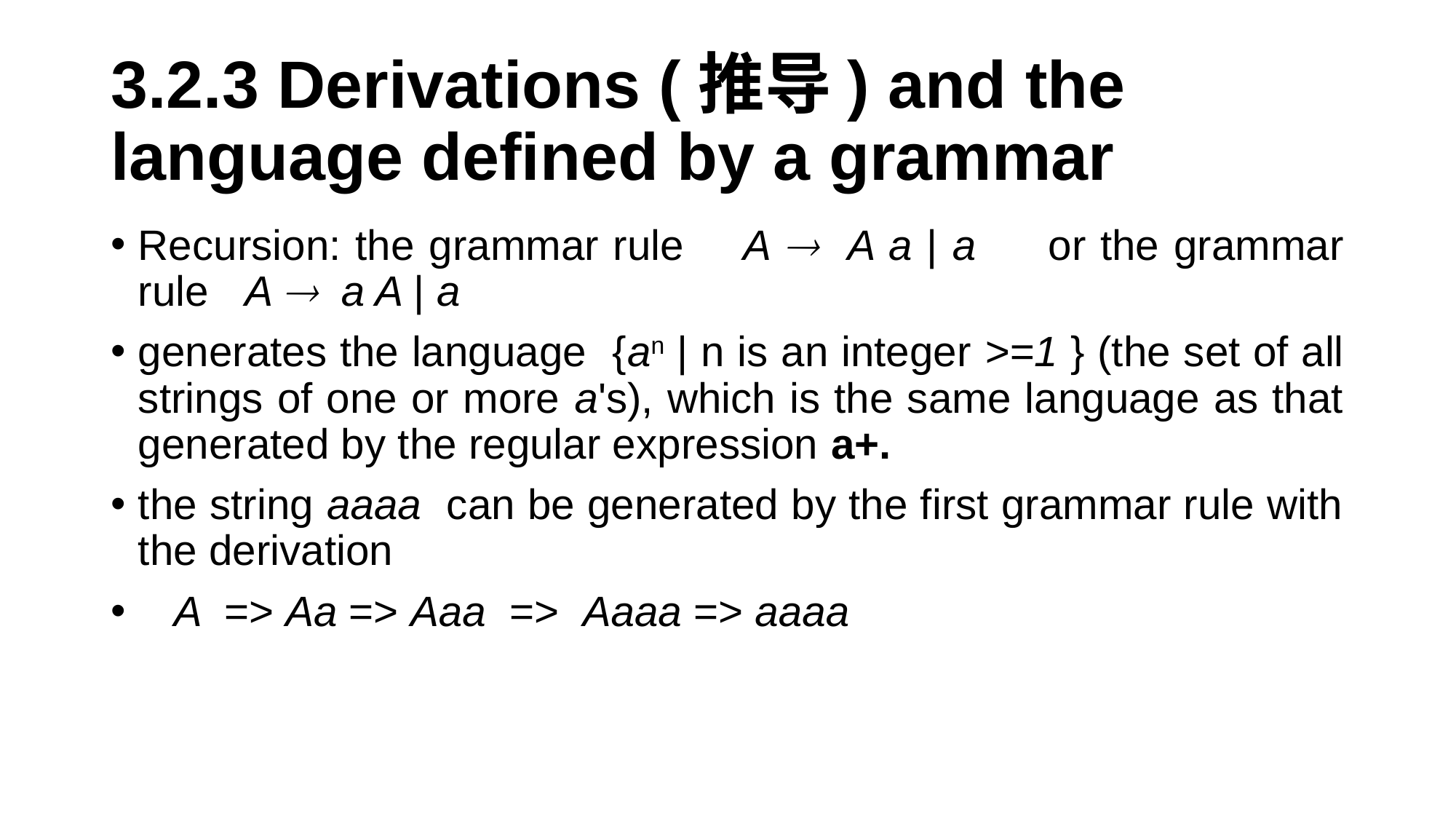

# 3.2.3 Derivations (推导) and the language defined by a grammar
Recursion: the grammar rule    A →  A a | a     or the grammar rule   A →  a A | a
generates the language  {an | n is an integer >=1 } (the set of all strings of one or more a's), which is the same language as that generated by the regular expression a+.
the string aaaa  can be generated by the first grammar rule with the derivation
   A  => Aa => Aaa  =>  Aaaa => aaaa